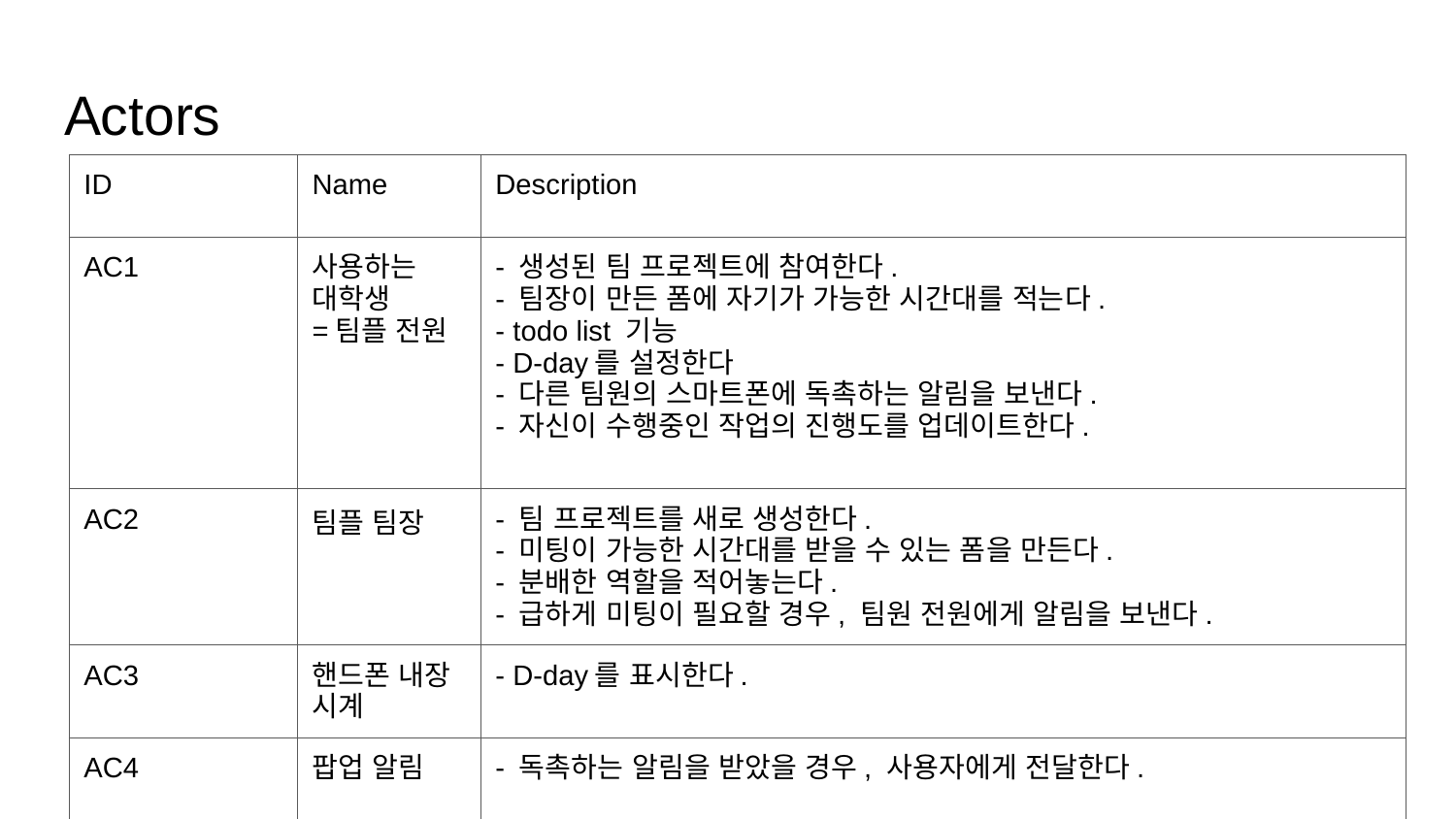

# Actors
| ID | Name | Description |
| --- | --- | --- |
| AC1 | 사용하는 대학생 =팀플 전원 | - 생성된 팀 프로젝트에 참여한다. - 팀장이 만든 폼에 자기가 가능한 시간대를 적는다. - todo list 기능 - D-day를 설정한다 - 다른 팀원의 스마트폰에 독촉하는 알림을 보낸다. - 자신이 수행중인 작업의 진행도를 업데이트한다. |
| AC2 | 팀플 팀장 | - 팀 프로젝트를 새로 생성한다. - 미팅이 가능한 시간대를 받을 수 있는 폼을 만든다. - 분배한 역할을 적어놓는다. - 급하게 미팅이 필요할 경우, 팀원 전원에게 알림을 보낸다. |
| AC3 | 핸드폰 내장 시계 | - D-day를 표시한다. |
| AC4 | 팝업 알림 | - 독촉하는 알림을 받았을 경우, 사용자에게 전달한다. |
|  |  |  |
|  |  |  |